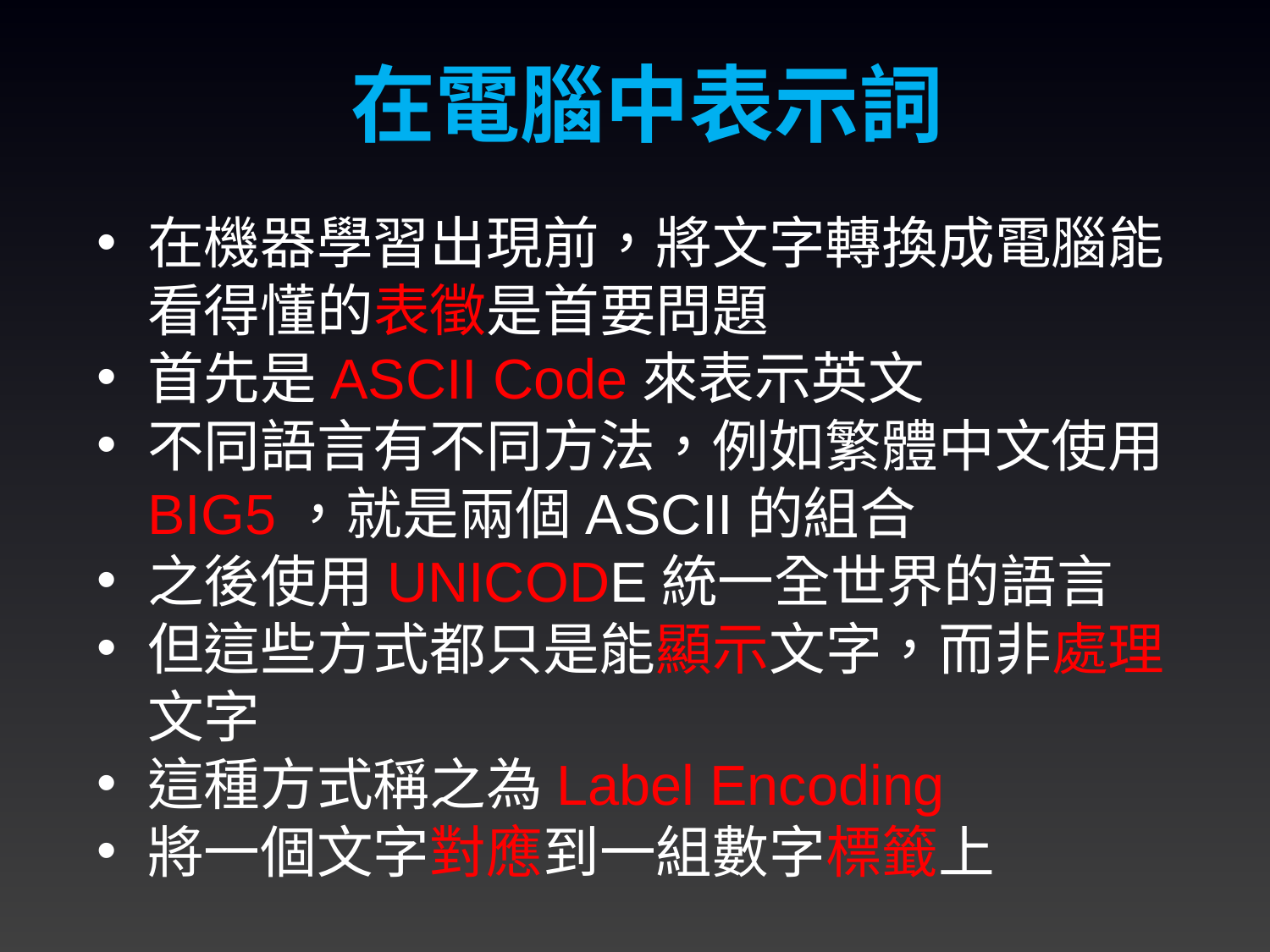

在電腦中表示詞
在機器學習出現前，將文字轉換成電腦能看得懂的表徵是首要問題
首先是ASCII Code來表示英文
不同語言有不同方法，例如繁體中文使用BIG5，就是兩個ASCII的組合
之後使用UNICODE統一全世界的語言
但這些方式都只是能顯示文字，而非處理文字
這種方式稱之為Label Encoding
將一個文字對應到一組數字標籤上